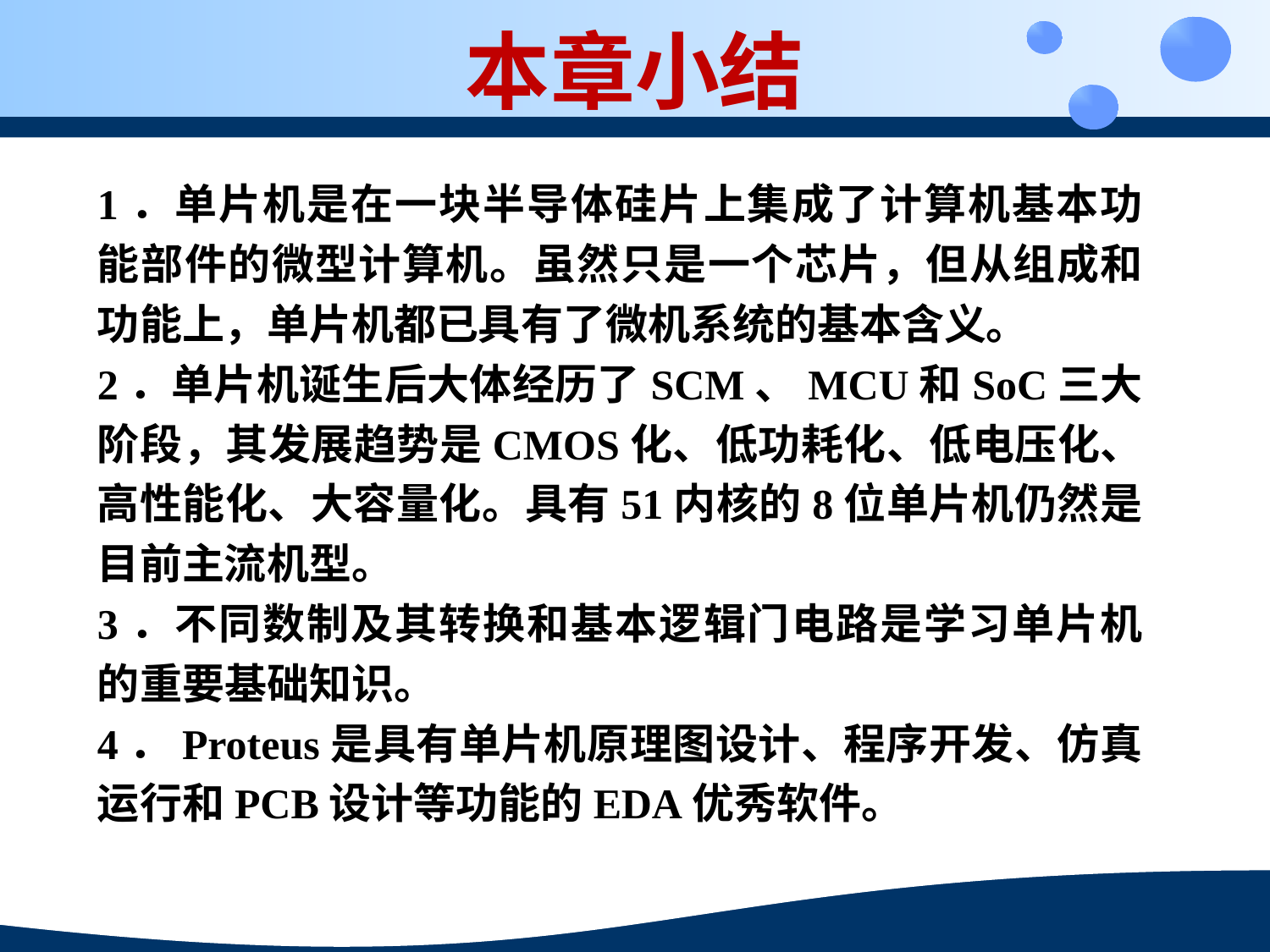

本章小结
1．单片机是在一块半导体硅片上集成了计算机基本功能部件的微型计算机。虽然只是一个芯片，但从组成和功能上，单片机都已具有了微机系统的基本含义。
2．单片机诞生后大体经历了SCM、MCU和SoC三大阶段，其发展趋势是CMOS化、低功耗化、低电压化、高性能化、大容量化。具有51内核的8位单片机仍然是目前主流机型。
3．不同数制及其转换和基本逻辑门电路是学习单片机的重要基础知识。
4．Proteus是具有单片机原理图设计、程序开发、仿真运行和PCB设计等功能的EDA优秀软件。